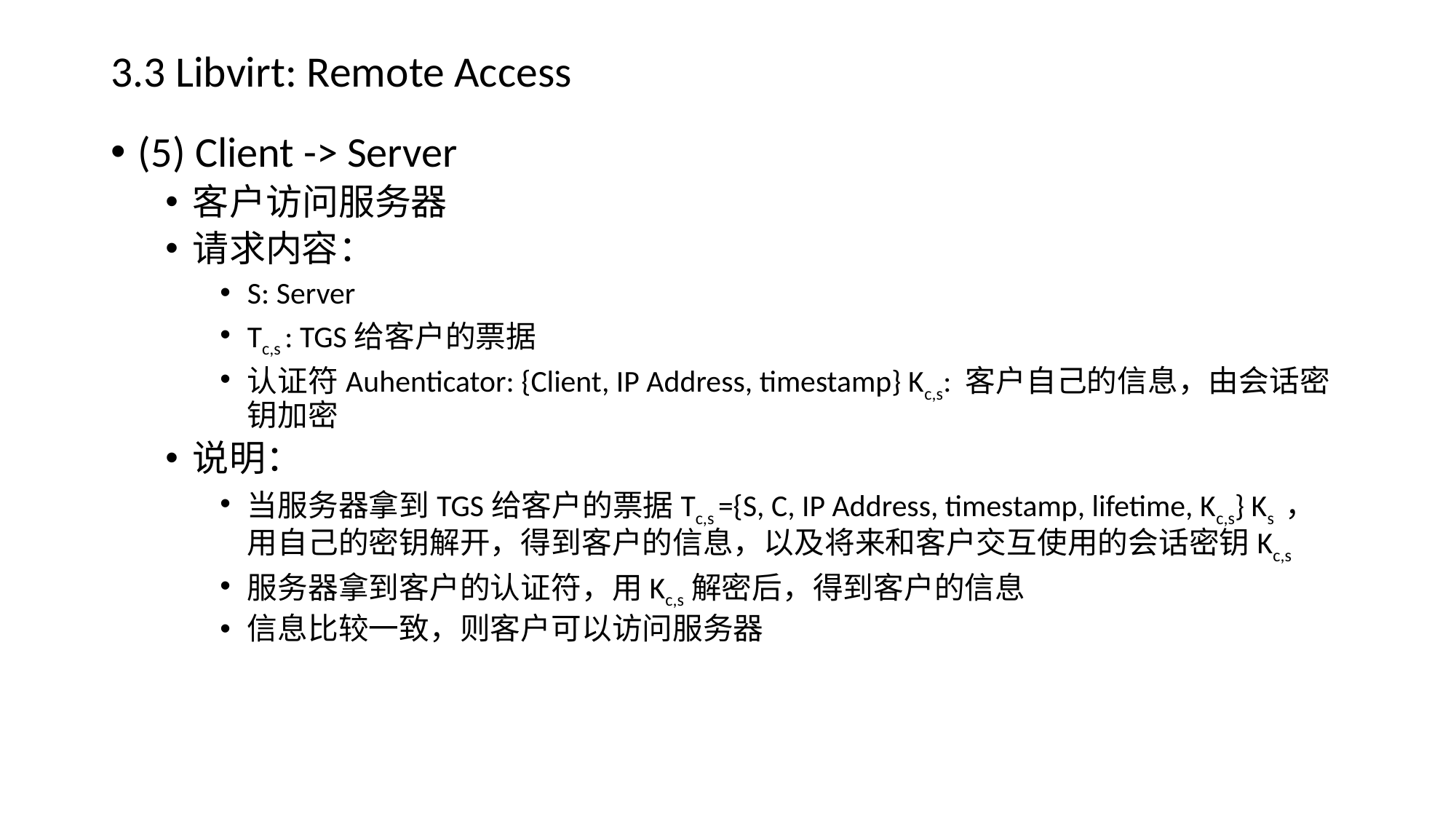

# 3.3 Libvirt: Remote Access
(5) Client -> Server
客户访问服务器
请求内容：
S: Server
Tc,s : TGS给客户的票据
认证符Auhenticator: {Client, IP Address, timestamp} Kc,s: 客户自己的信息，由会话密钥加密
说明：
当服务器拿到TGS给客户的票据Tc,s ={S, C, IP Address, timestamp, lifetime, Kc,s} Ks ，用自己的密钥解开，得到客户的信息，以及将来和客户交互使用的会话密钥Kc,s
服务器拿到客户的认证符，用Kc,s解密后，得到客户的信息
信息比较一致，则客户可以访问服务器